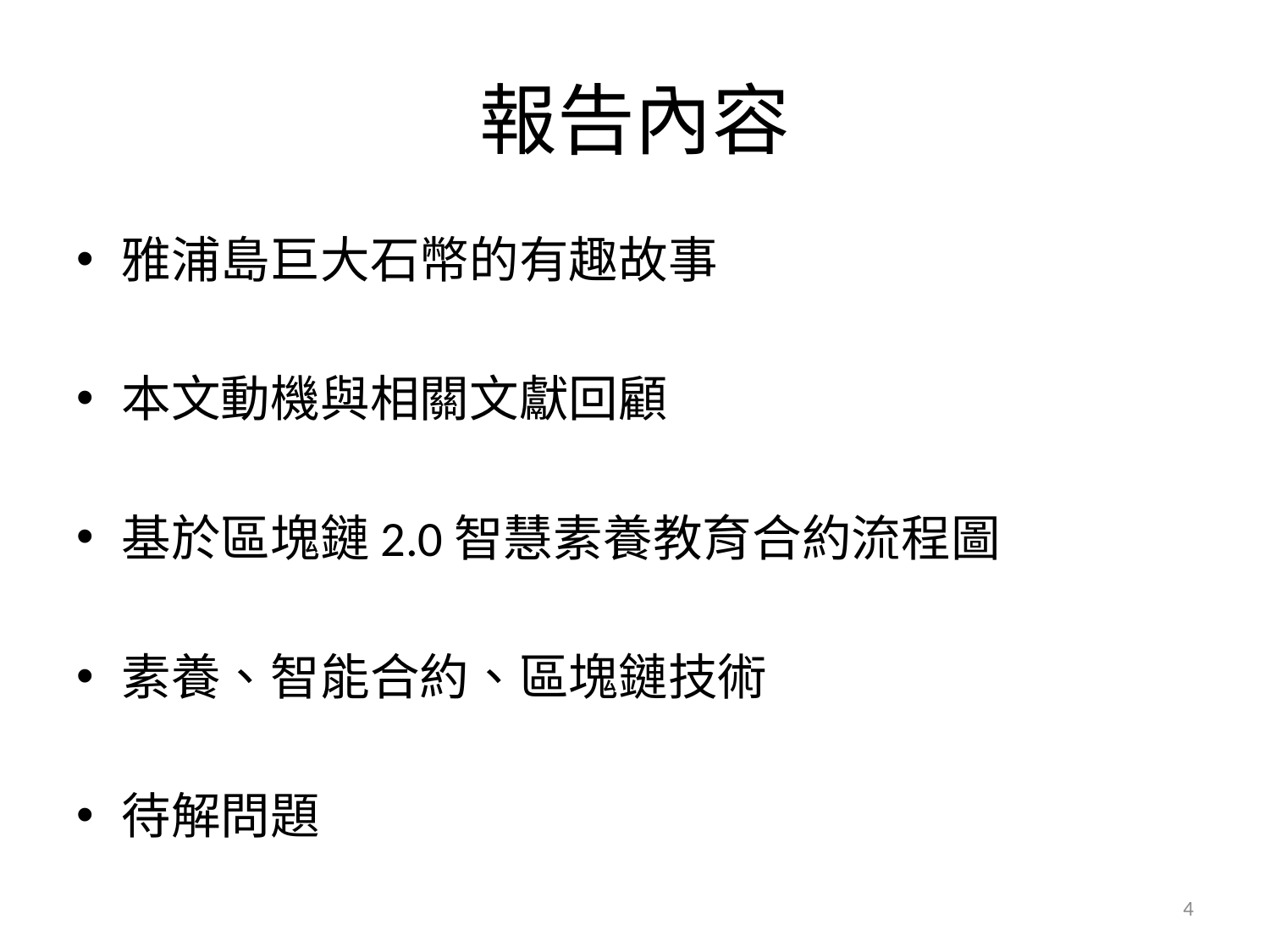

# 報告內容
雅浦島巨大石幣的有趣故事

本文動機與相關文獻回顧

基於區塊鏈2.0智慧素養教育合約流程圖

素養、智能合約、區塊鏈技術

待解問題

4